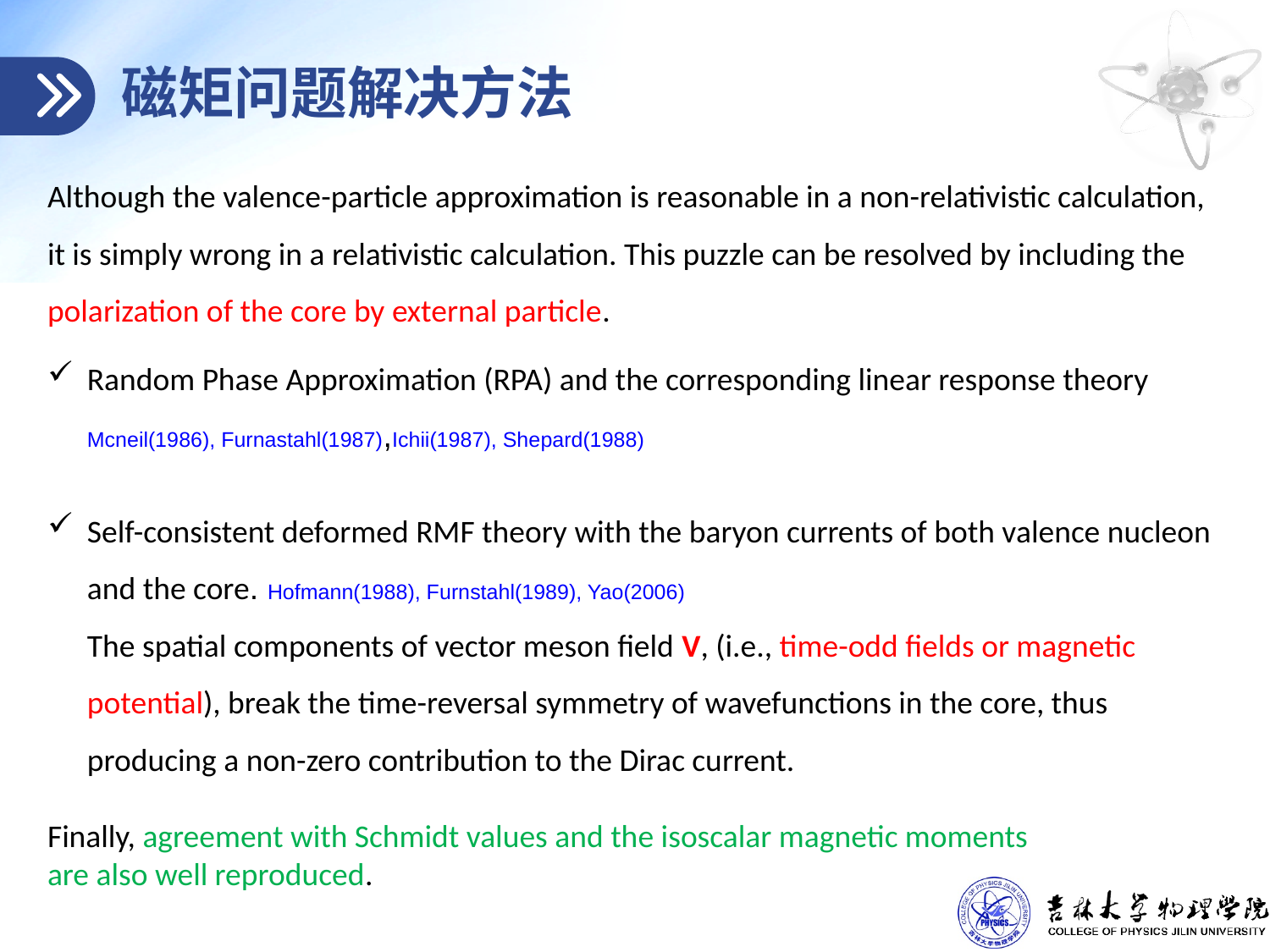

# 磁矩问题解决方法
Although the valence-particle approximation is reasonable in a non-relativistic calculation, it is simply wrong in a relativistic calculation. This puzzle can be resolved by including the polarization of the core by external particle.
Random Phase Approximation (RPA) and the corresponding linear response theory Mcneil(1986), Furnastahl(1987),Ichii(1987), Shepard(1988)

Self-consistent deformed RMF theory with the baryon currents of both valence nucleon and the core. Hofmann(1988), Furnstahl(1989), Yao(2006)
The spatial components of vector meson field V, (i.e., time-odd fields or magnetic potential), break the time-reversal symmetry of wavefunctions in the core, thus producing a non-zero contribution to the Dirac current.

Finally, agreement with Schmidt values and the isoscalar magnetic moments
are also well reproduced.